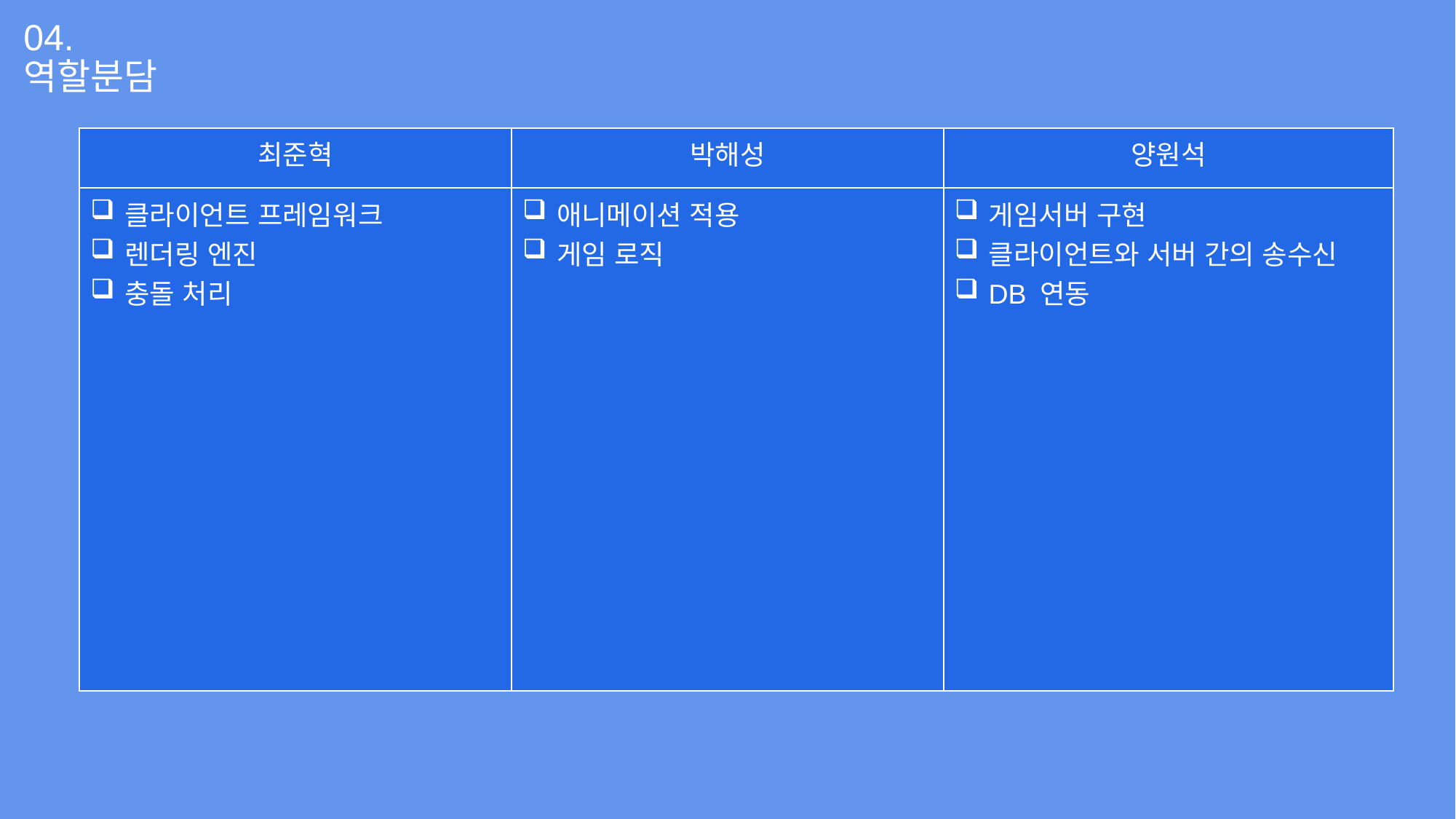

# 04. 역할분담
| 최준혁 | 박해성 | 양원석 |
| --- | --- | --- |
| 클라이언트 프레임워크 렌더링 엔진 충돌 처리 | 애니메이션 적용 게임 로직 | 게임서버 구현 클라이언트와 서버 간의 송수신 DB 연동 |